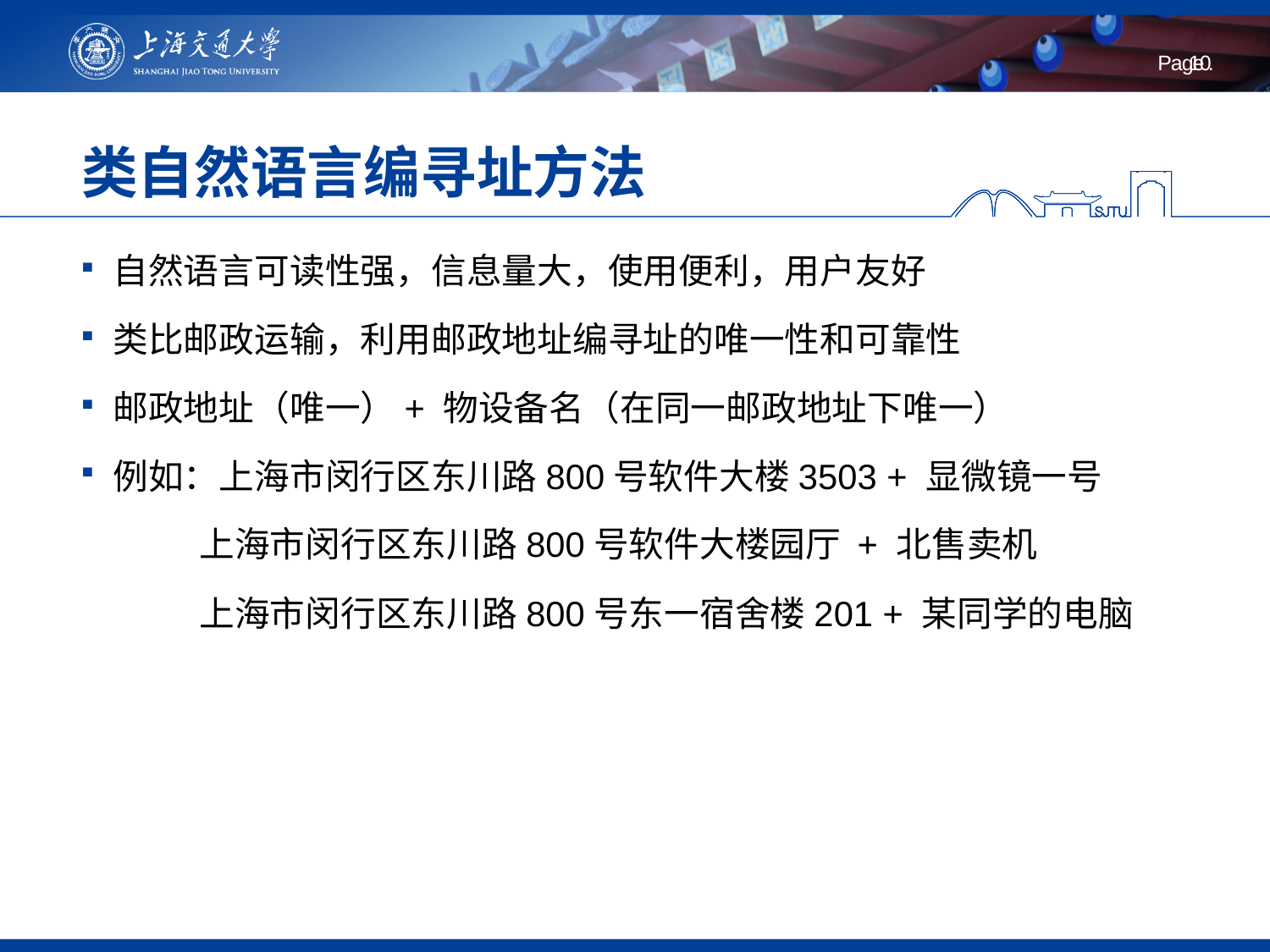

# 类自然语言编寻址方法
自然语言可读性强，信息量大，使用便利，用户友好
类比邮政运输，利用邮政地址编寻址的唯一性和可靠性
邮政地址（唯一）+ 物设备名（在同一邮政地址下唯一）
例如：上海市闵行区东川路800号软件大楼3503 + 显微镜一号
              上海市闵行区东川路800号软件大楼园厅 + 北售卖机
              上海市闵行区东川路800号东一宿舍楼201 + 某同学的电脑